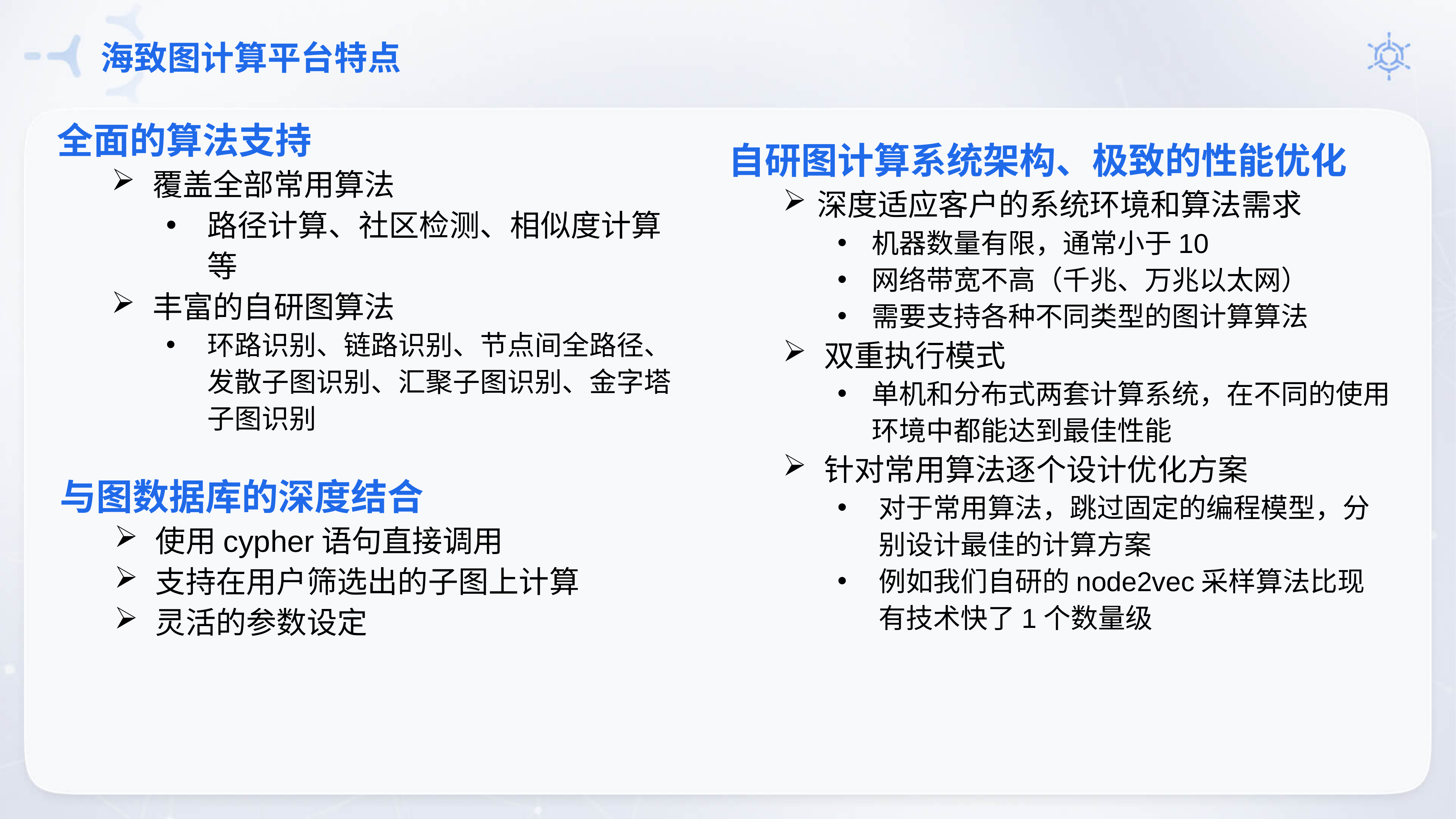

# 海致图计算平台特点
全面的算法支持
覆盖全部常用算法
路径计算、社区检测、相似度计算等
丰富的自研图算法
环路识别、链路识别、节点间全路径、发散子图识别、汇聚子图识别、金字塔子图识别
自研图计算系统架构、极致的性能优化
深度适应客户的系统环境和算法需求
机器数量有限，通常小于10
网络带宽不高（千兆、万兆以太网）
需要支持各种不同类型的图计算算法
双重执行模式
单机和分布式两套计算系统，在不同的使用环境中都能达到最佳性能
针对常用算法逐个设计优化方案
对于常用算法，跳过固定的编程模型，分别设计最佳的计算方案
例如我们自研的node2vec采样算法比现有技术快了1个数量级
与图数据库的深度结合
使用cypher语句直接调用
支持在用户筛选出的子图上计算
灵活的参数设定